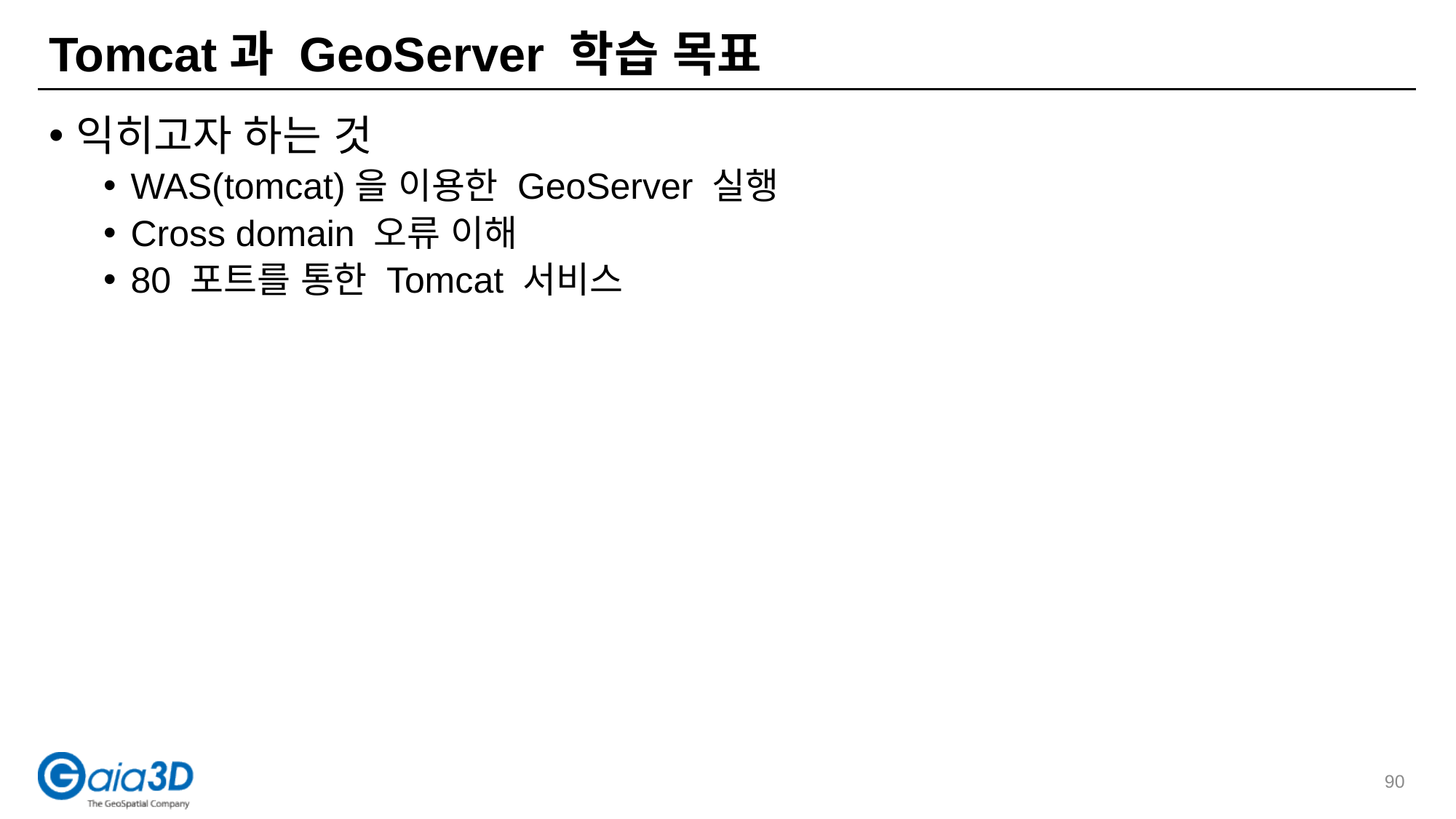

# Tomcat과 GeoServer 학습 목표
익히고자 하는 것
WAS(tomcat)을 이용한 GeoServer 실행
Cross domain 오류 이해
80 포트를 통한 Tomcat 서비스

90